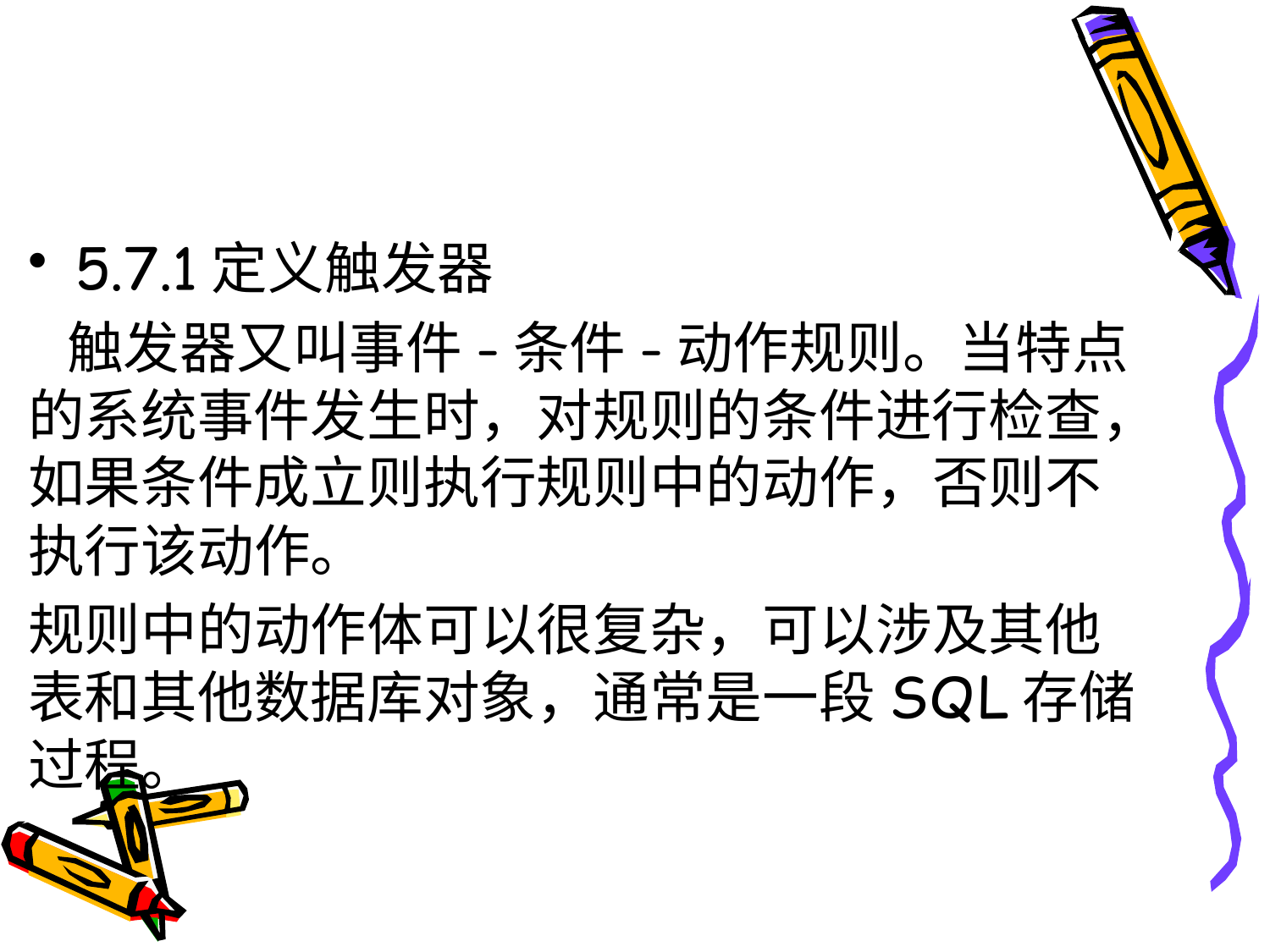

#
5.7.1定义触发器
  触发器又叫事件-条件-动作规则。当特点的系统事件发生时，对规则的条件进行检查，如果条件成立则执行规则中的动作，否则不执行该动作。
规则中的动作体可以很复杂，可以涉及其他表和其他数据库对象，通常是一段SQL存储过程。